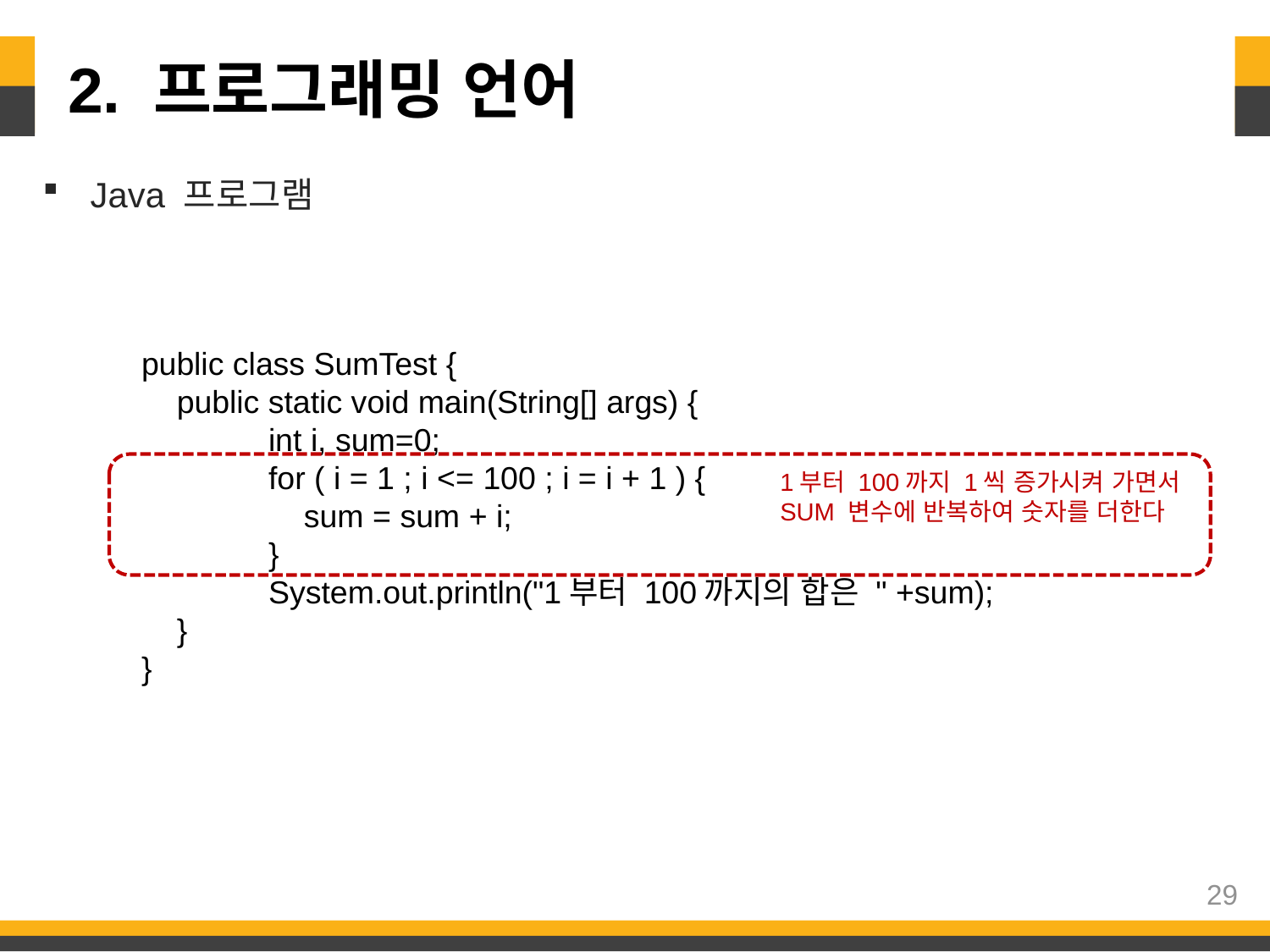

# 2. 프로그래밍 언어
Java 프로그램
public class SumTest {
    public static void main(String[] args) {
	int i, sum=0;
	for ( i = 1 ; i <= 100 ; i = i + 1 ) {
	    sum = sum + i;
  	}
	System.out.println("1부터 100까지의 합은 " +sum);
    }
}

1부터 100까지 1씩 증가시켜 가면서
SUM 변수에 반복하여 숫자를 더한다
29